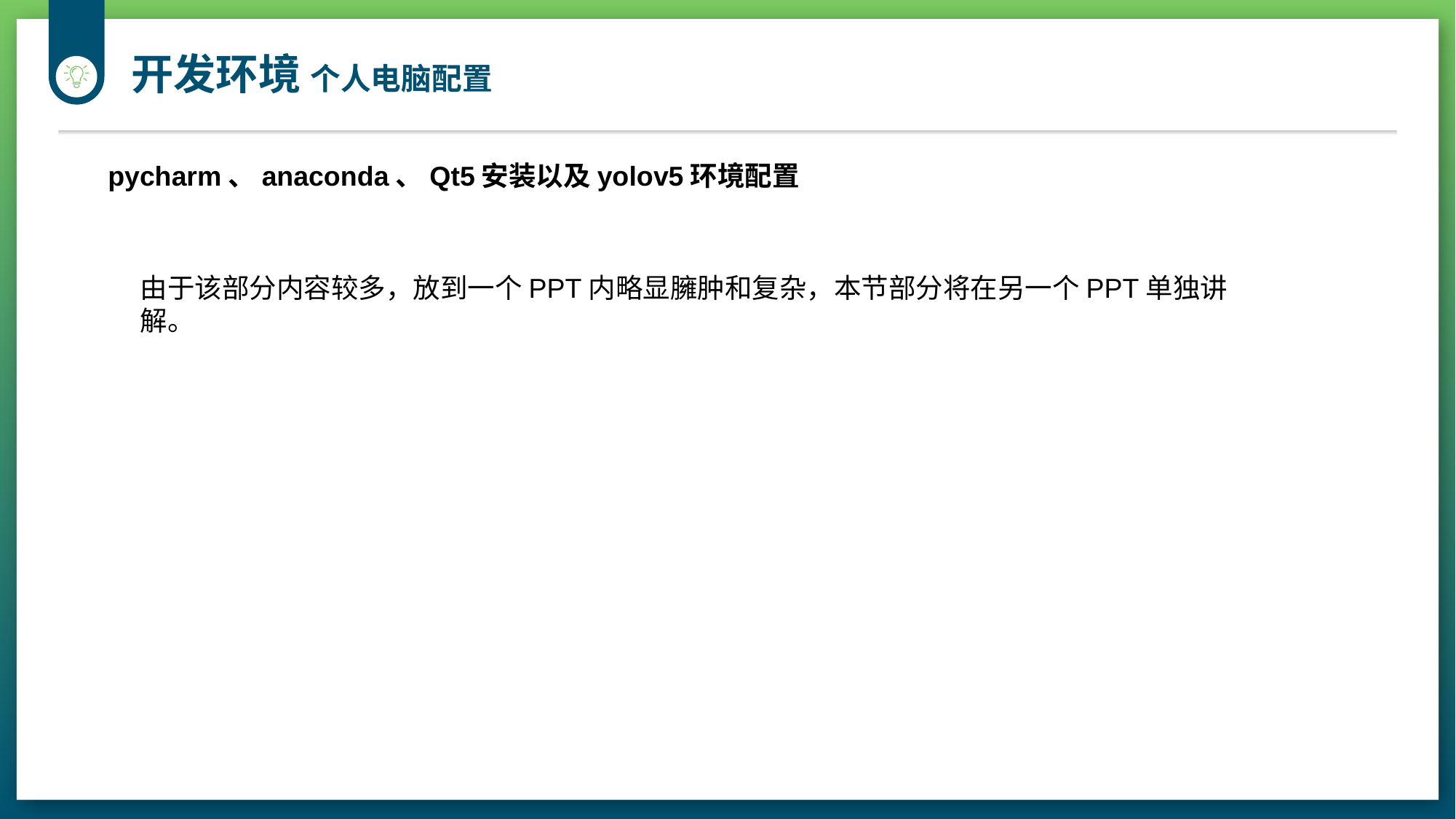

开发环境 个人电脑配置

pycharm、anaconda、Qt5安装以及yolov5环境配置

由于该部分内容较多，放到一个PPT内略显臃肿和复杂，本节部分将在另一个PPT单独讲解。